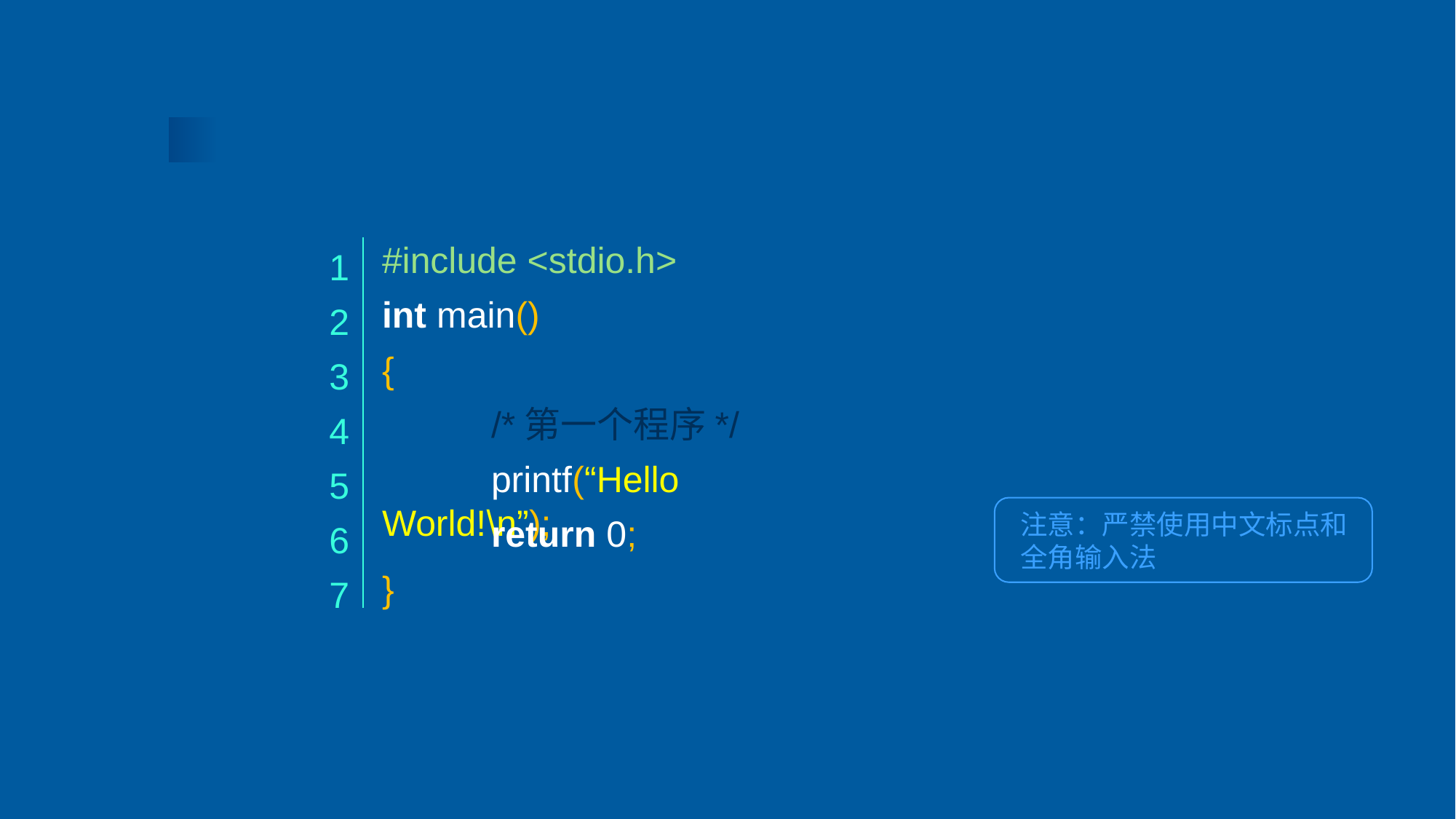

1
2
3
4
5
6
7
#include <stdio.h>
int main()
{
	/*第一个程序*/
	printf(“Hello World!\n”);
注意：严禁使用中文标点和全角输入法
	return 0;
}